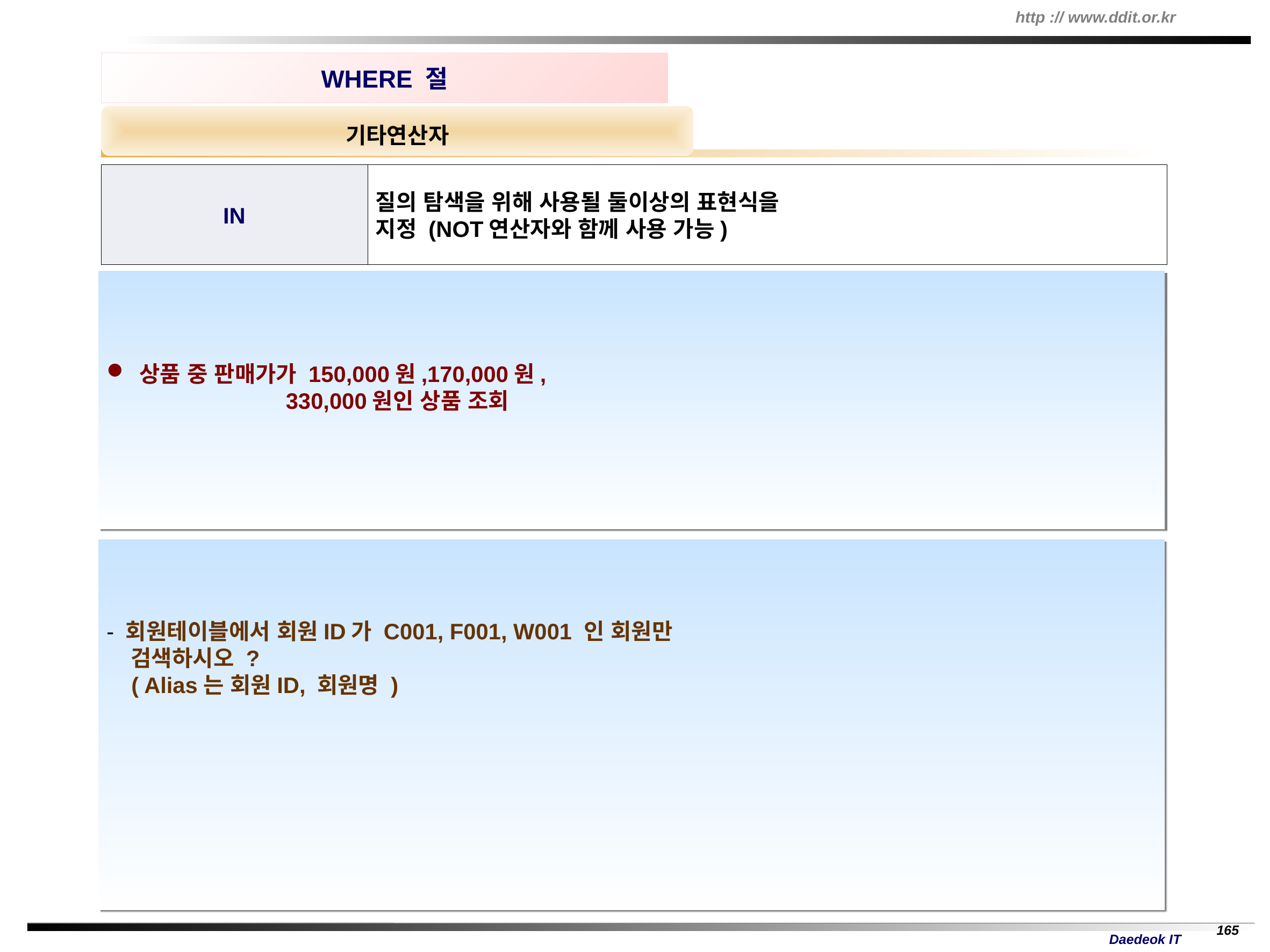

WHERE 절
기타연산자

IN
질의 탐색을 위해 사용될 둘이상의 표현식을
지정 (NOT연산자와 함께 사용 가능)
 상품 중 판매가가 150,000원,170,000원,
                             330,000원인 상품 조회

- 회원테이블에서 회원ID가 C001, F001, W001 인 회원만
   검색하시오 ?
    ( Alias는 회원ID, 회원명 )